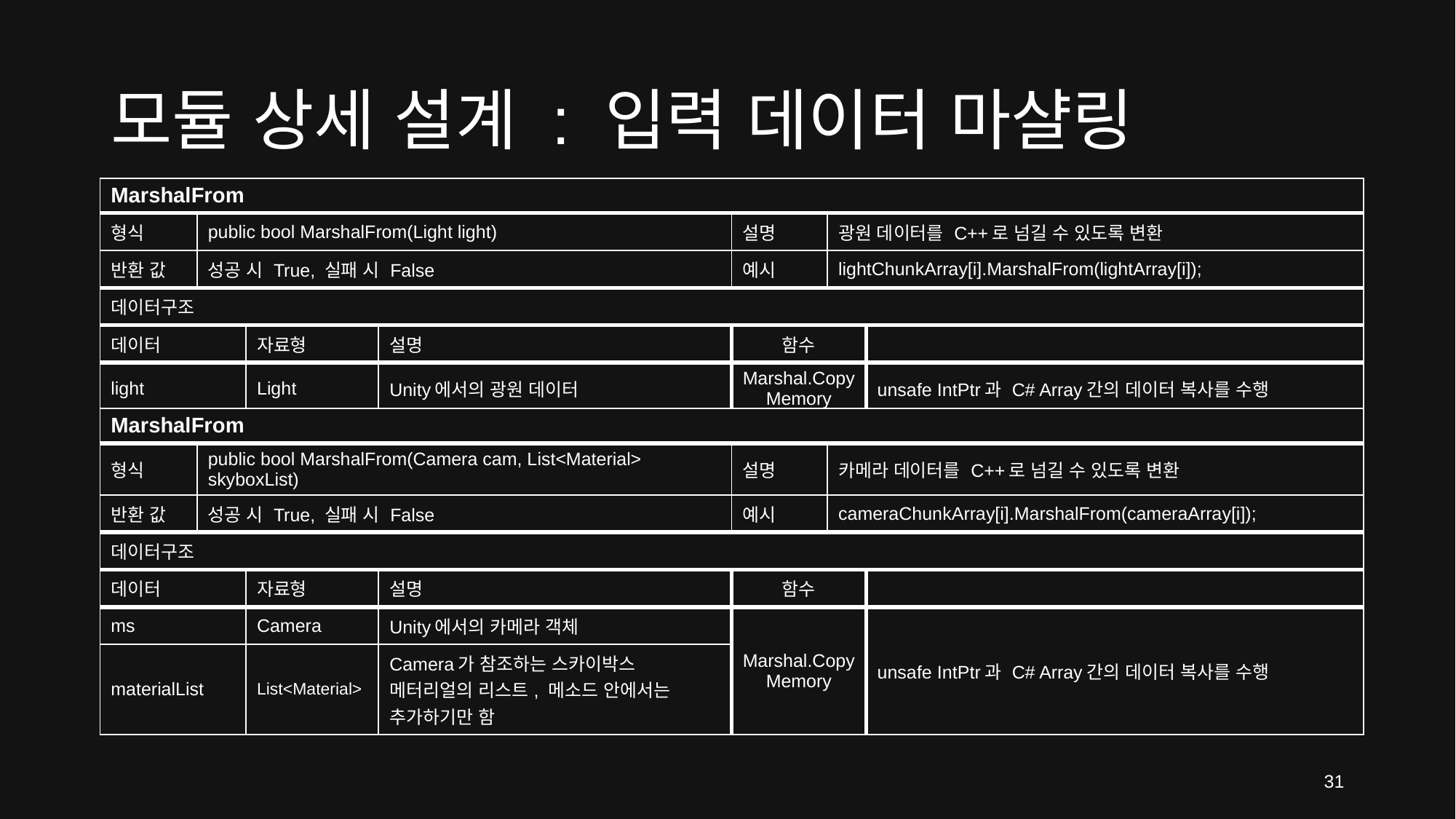

# 모듈 상세 설계 : 입력 데이터 마샬링
| MarshalFrom |  |  |  |  |  |  |
| --- | --- | --- | --- | --- | --- | --- |
| 형식 | public bool MarshalFrom(Light light) |  |  | 설명 | 광원 데이터를 C++로 넘길 수 있도록 변환 |  |
| 반환 값 | 성공 시 True, 실패 시 False |  |  | 예시 | lightChunkArray[i].MarshalFrom(lightArray[i]); |  |
| 데이터구조 |  |  |  |  |  |  |
| 데이터 | 자료형 | 자료형 | 설명 | 함수 |  |  |
| light |  | Light | Unity에서의 광원 데이터 | Marshal.CopyMemory |  | unsafe IntPtr과 C# Array간의 데이터 복사를 수행 |
| MarshalFrom |  |  |  |  |  |  |
| --- | --- | --- | --- | --- | --- | --- |
| 형식 | public bool MarshalFrom(Camera cam, List<Material> skyboxList) |  |  | 설명 | 카메라 데이터를 C++로 넘길 수 있도록 변환 |  |
| 반환 값 | 성공 시 True, 실패 시 False |  |  | 예시 | cameraChunkArray[i].MarshalFrom(cameraArray[i]); |  |
| 데이터구조 |  |  |  |  |  |  |
| 데이터 | 자료형 | 자료형 | 설명 | 함수 |  |  |
| ms |  | Camera | Unity에서의 카메라 객체 | Marshal.CopyMemory |  | unsafe IntPtr과 C# Array간의 데이터 복사를 수행 |
| materialList |  | List<Material> | Camera가 참조하는 스카이박스 메터리얼의 리스트, 메소드 안에서는 추가하기만 함 |  |  |  |
31